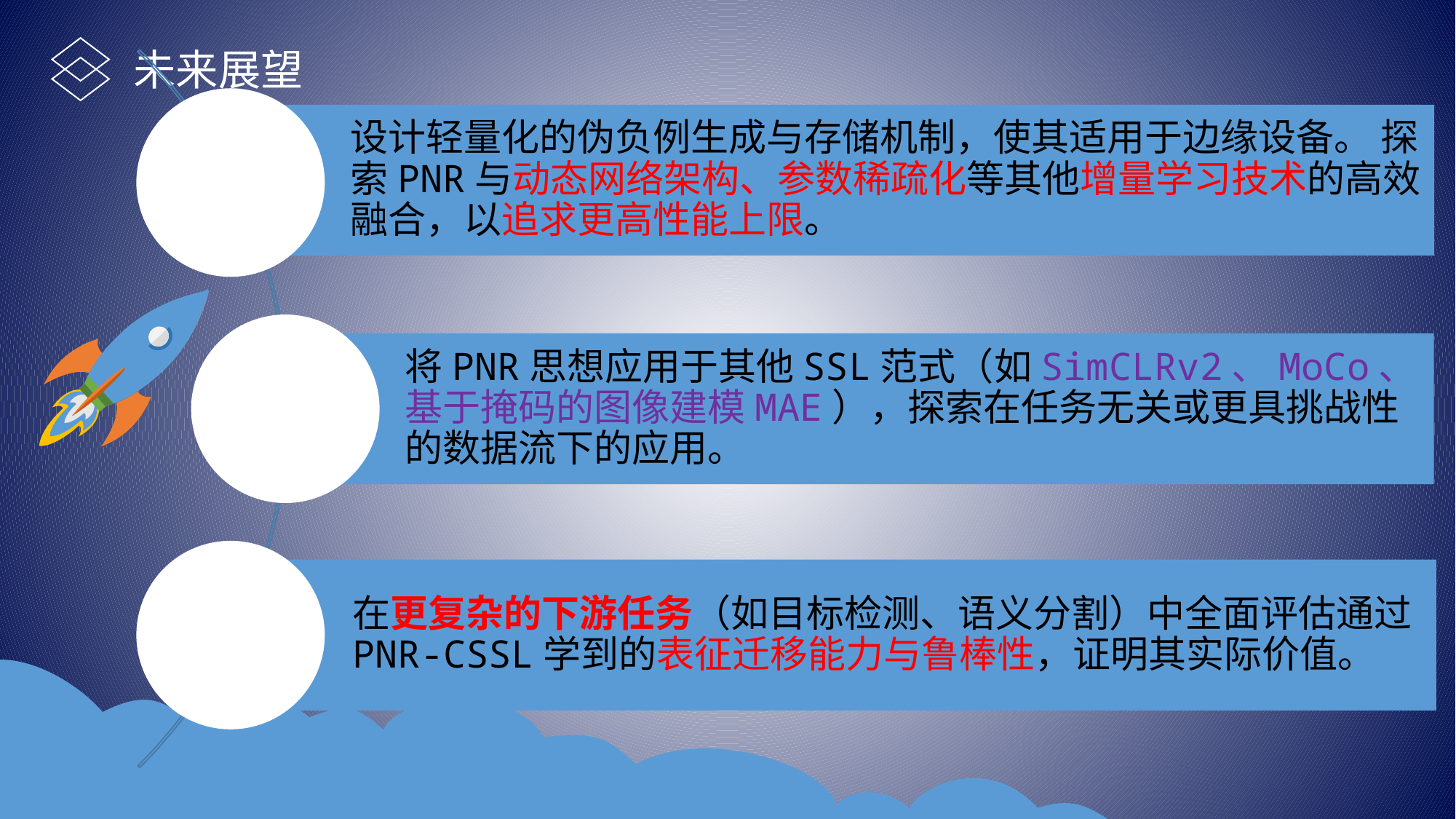

设计轻量化的伪负例生成与存储机制，使其适用于边缘设备。 探索PNR与动态网络架构、参数稀疏化等其他增量学习技术的高效融合，以追求更高性能上限。
将PNR思想应用于其他SSL范式（如SimCLRv2、MoCo、基于掩码的图像建模MAE），探索在任务无关或更具挑战性的数据流下的应用。
在更复杂的下游任务（如目标检测、语义分割）中全面评估通过PNR-CSSL学到的表征迁移能力与鲁棒性，证明其实际价值。

未来展望